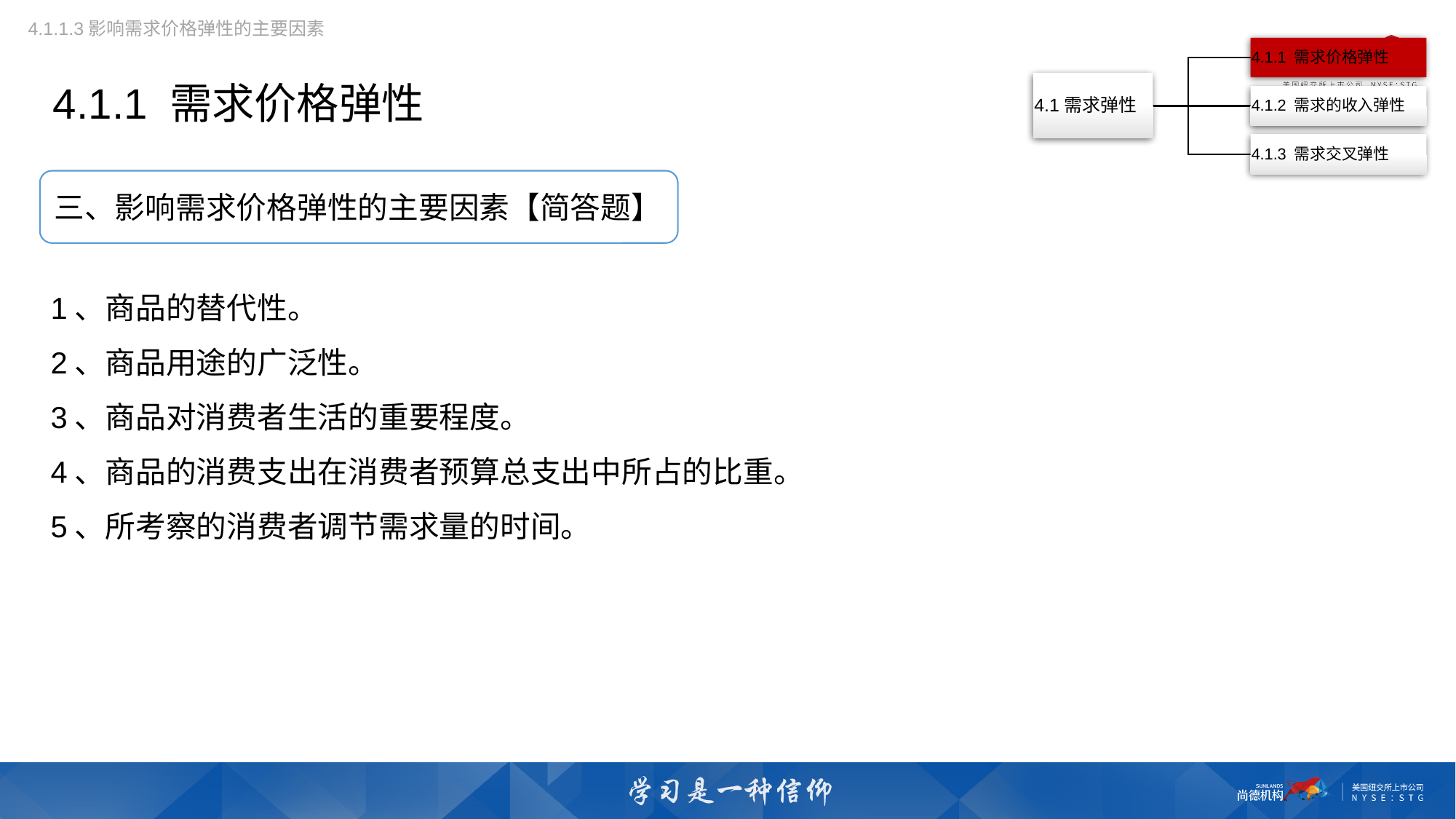

4.1.1.3影响需求价格弹性的主要因素

4.1需求弹性
4.1.1 需求价格弹性
4.1.2 需求的收入弹性
4.1.3 需求交叉弹性
4.1.1 需求价格弹性
三、影响需求价格弹性的主要因素【简答题】
1、商品的替代性。
2、商品用途的广泛性。
3、商品对消费者生活的重要程度。
4、商品的消费支出在消费者预算总支出中所占的比重。
5、所考察的消费者调节需求量的时间。